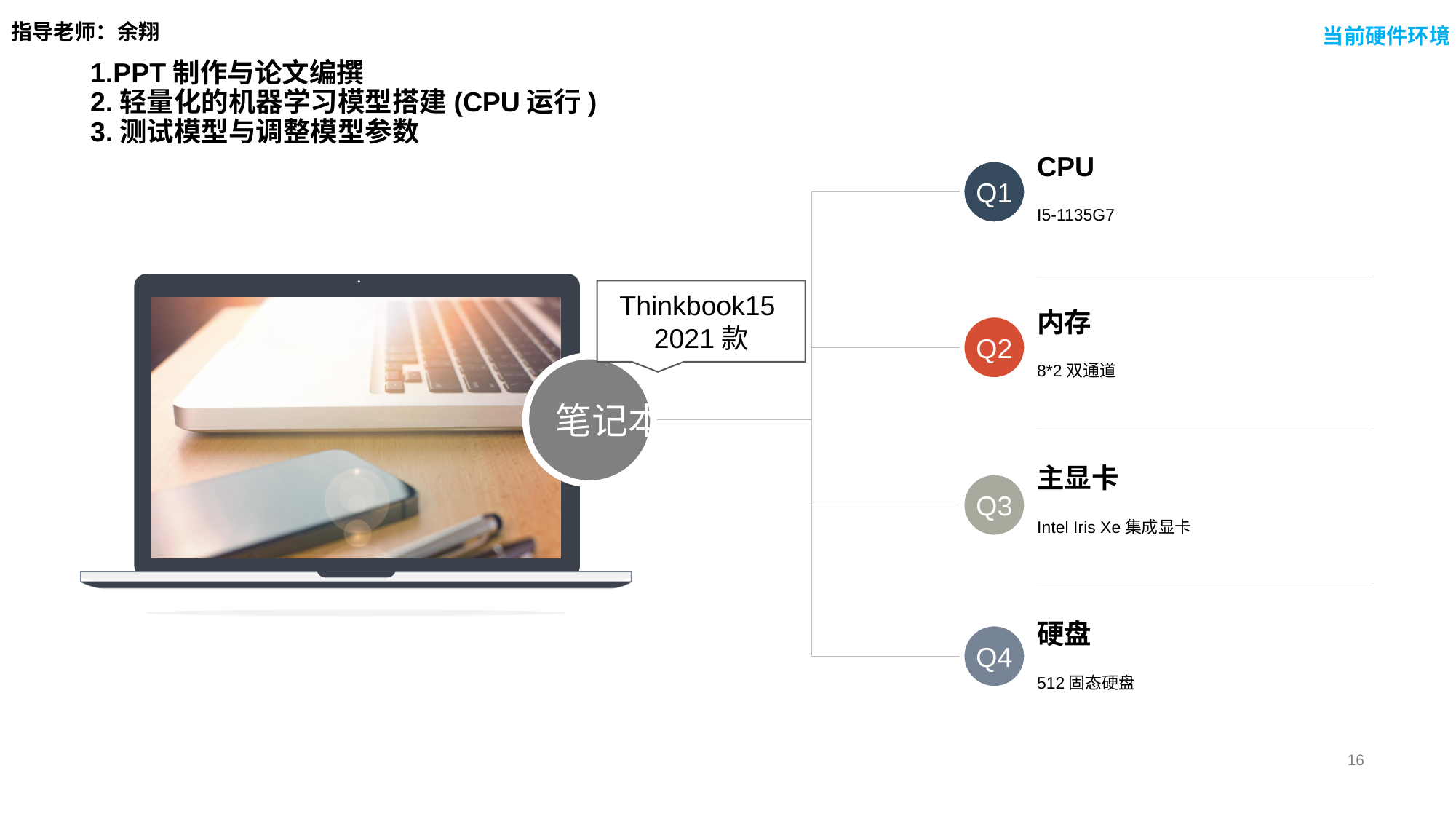

指导老师：余翔
当前硬件环境
# 1.PPT制作与论文编撰 2.轻量化的机器学习模型搭建(CPU运行) 3.测试模型与调整模型参数
CPU
Q1
I5-1135G7

内存
Q2
8*2双通道
笔记本
主显卡
Q3
Intel Iris Xe集成显卡

硬盘
Q4
512固态硬盘
Thinkbook15
2021款
16